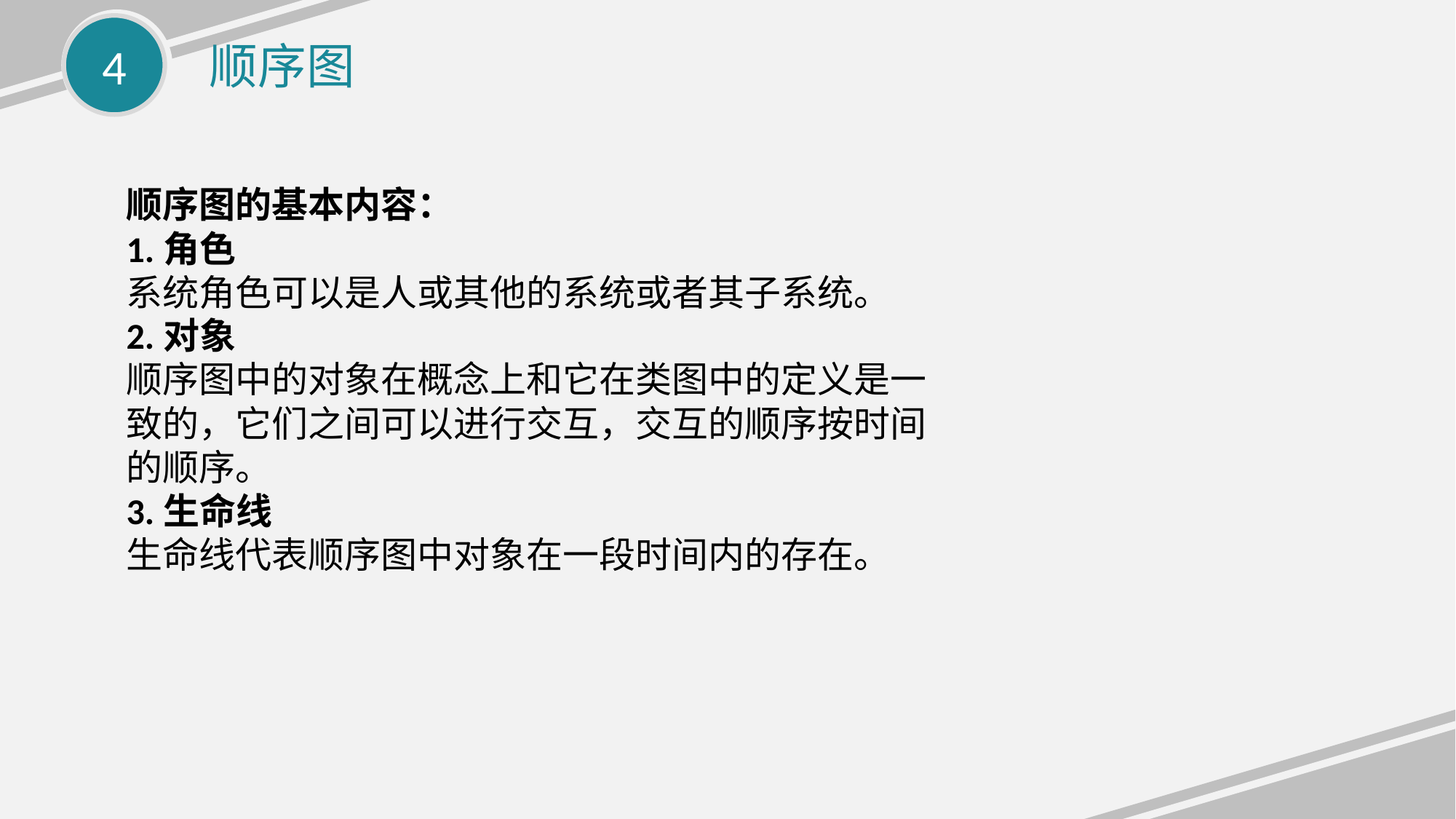

4
顺序图
顺序图的基本内容：
1.角色
系统角色可以是人或其他的系统或者其子系统。
2.对象
顺序图中的对象在概念上和它在类图中的定义是一致的，它们之间可以进行交互，交互的顺序按时间的顺序。
3.生命线
生命线代表顺序图中对象在一段时间内的存在。